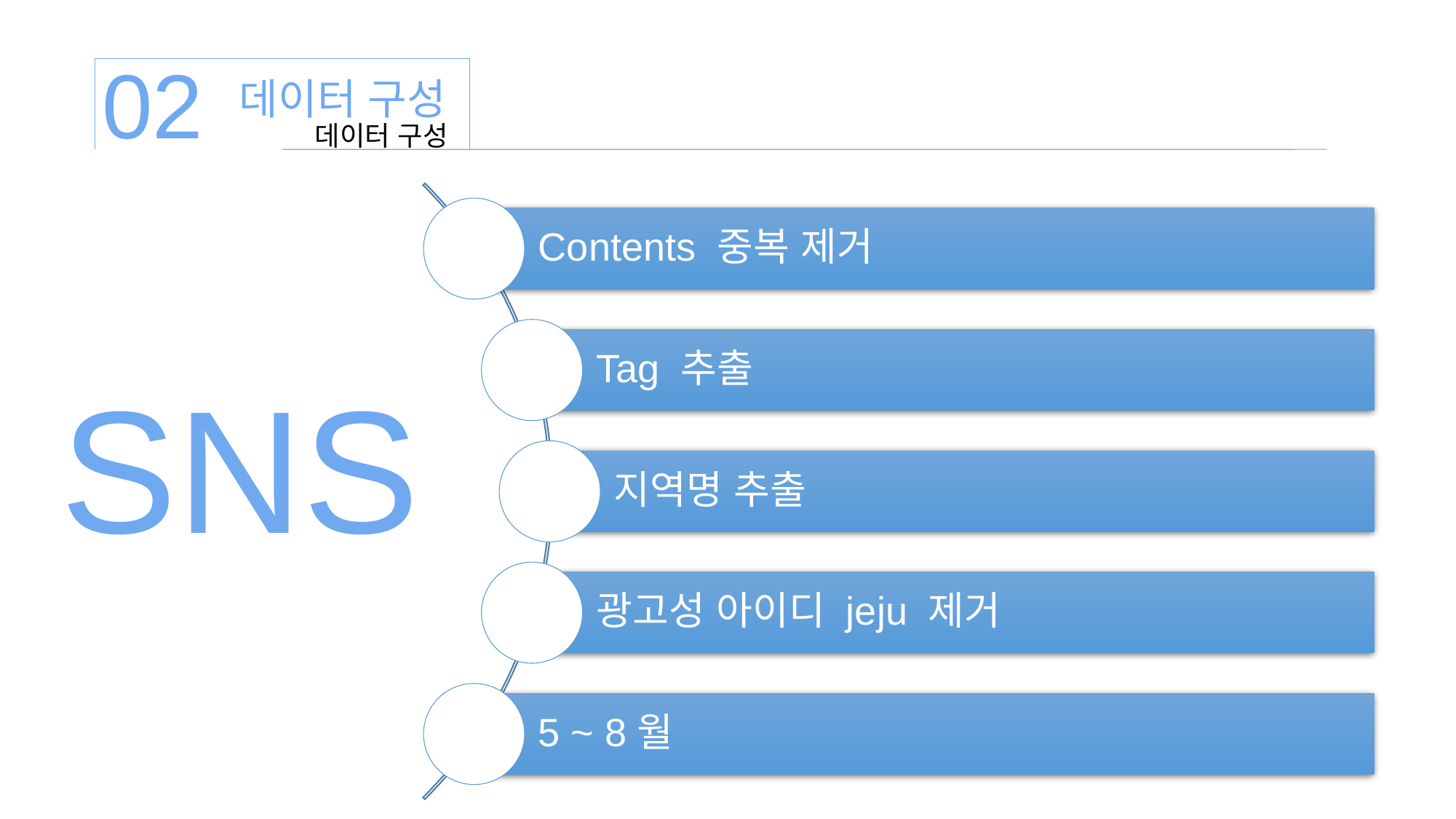

02
데이터 구성
데이터 구성
Contents 중복 제거
Tag 추출
지역명 추출
광고성 아이디 jeju 제거
5 ~ 8월
SNS